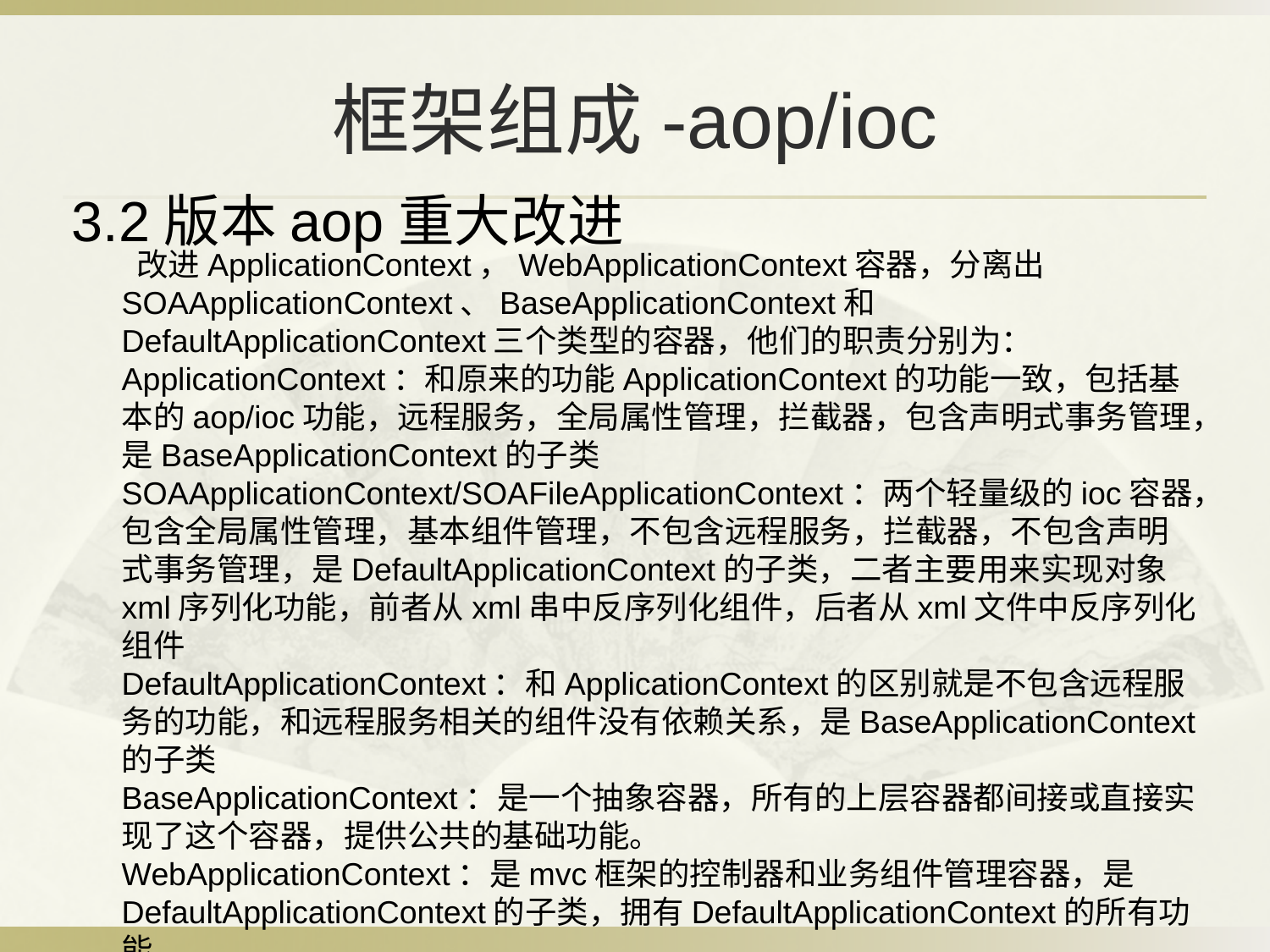

# 框架组成-aop/ioc
3.2版本aop重大改进

 改进ApplicationContext，WebApplicationContext容器，分离出SOAApplicationContext、BaseApplicationContext和DefaultApplicationContext三个类型的容器，他们的职责分别为：
ApplicationContext：和原来的功能ApplicationContext的功能一致，包括基本的aop/ioc功能，远程服务，全局属性管理，拦截器，包含声明式事务管理，是BaseApplicationContext的子类
SOAApplicationContext/SOAFileApplicationContext：两个轻量级的ioc容器，包含全局属性管理，基本组件管理，不包含远程服务，拦截器，不包含声明式事务管理，是DefaultApplicationContext的子类，二者主要用来实现对象xml序列化功能，前者从xml串中反序列化组件，后者从xml文件中反序列化组件
DefaultApplicationContext：和ApplicationContext的区别就是不包含远程服务的功能，和远程服务相关的组件没有依赖关系，是BaseApplicationContext的子类
BaseApplicationContext：是一个抽象容器，所有的上层容器都间接或直接实现了这个容器，提供公共的基础功能。
WebApplicationContext：是mvc框架的控制器和业务组件管理容器，是DefaultApplicationContext的子类，拥有DefaultApplicationContext的所有功能。